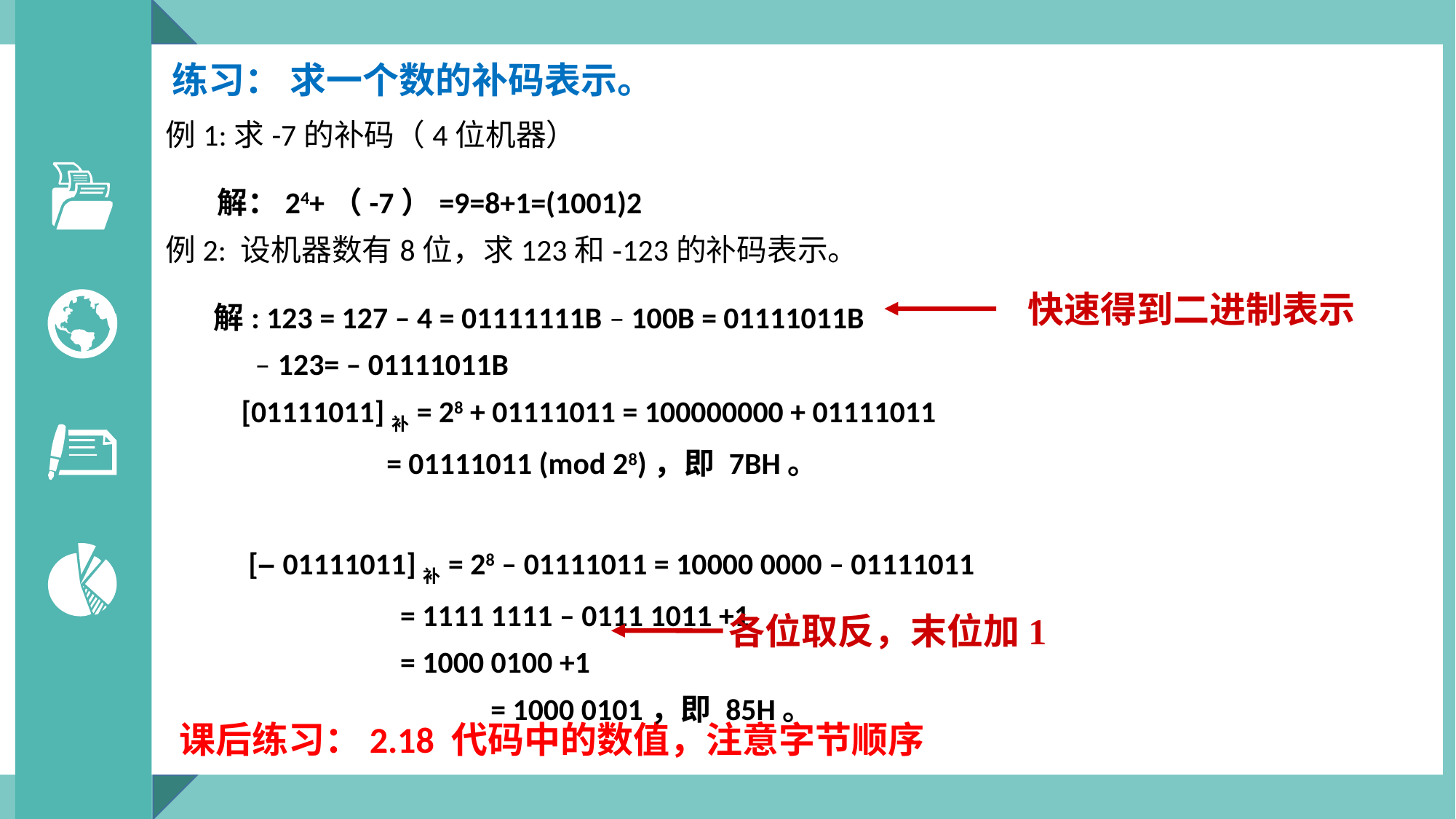

练习： 求一个数的补码表示。
例1:求-7的补码（4位机器）
解：24+（-7）=9=8+1=(1001)2
例2: 设机器数有8位，求123和-123的补码表示。
快速得到二进制表示
解: 123 = 127 – 4 = 01111111B – 100B = 01111011B
      – 123= – 01111011B
    [01111011]补= 28 + 01111011 = 100000000 + 01111011
                         = 01111011 (mod 28)，即 7BH。

     [– 01111011]补= 28 – 01111011 = 10000 0000 – 01111011
                           = 1111 1111 – 0111 1011 +1
                           = 1000 0100 +1
			     = 1000 0101，即 85H。

各位取反，末位加1

课后练习：2.18 代码中的数值，注意字节顺序